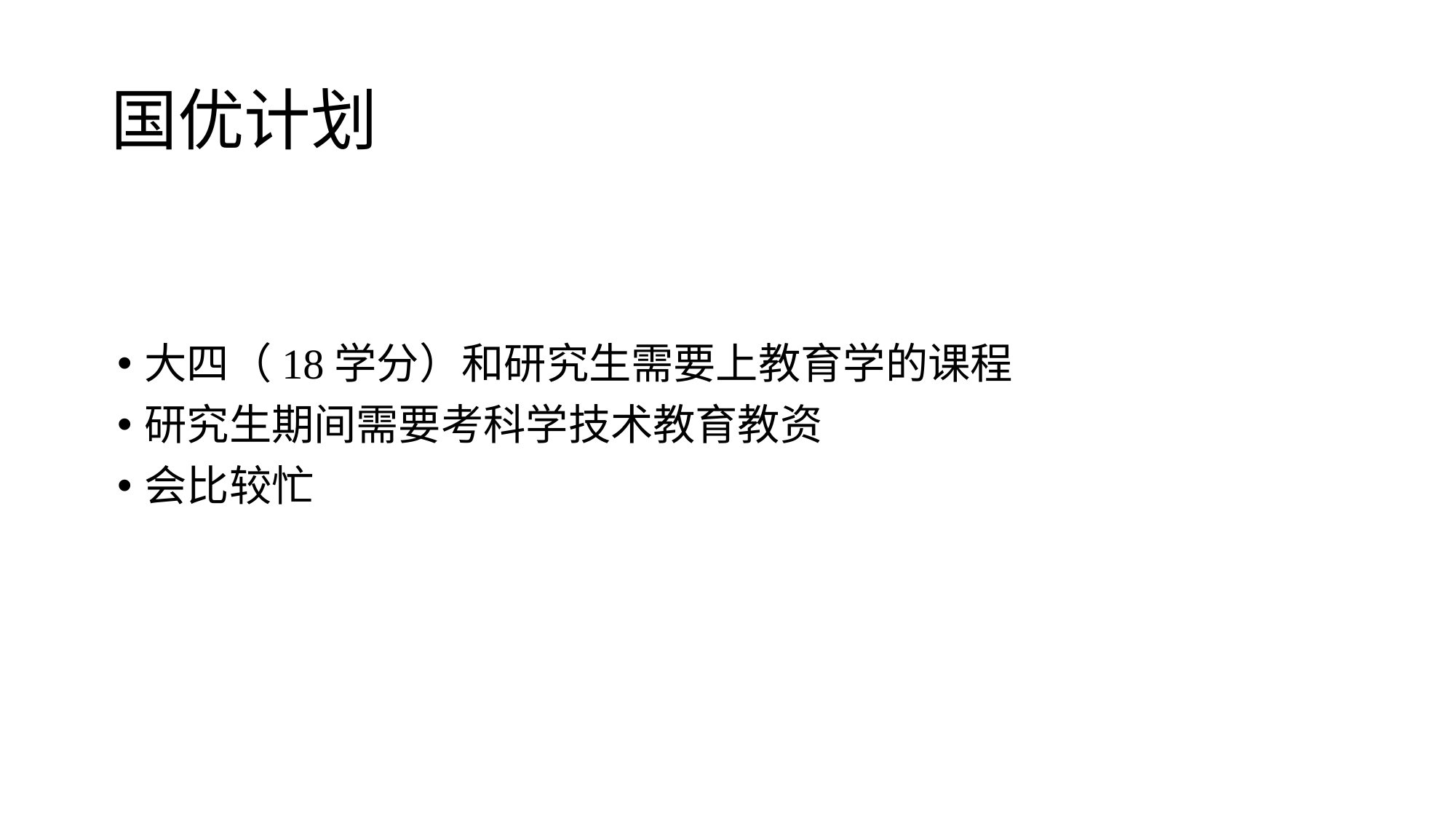

# 国优计划
大四（18学分）和研究生需要上教育学的课程
研究生期间需要考科学技术教育教资
会比较忙